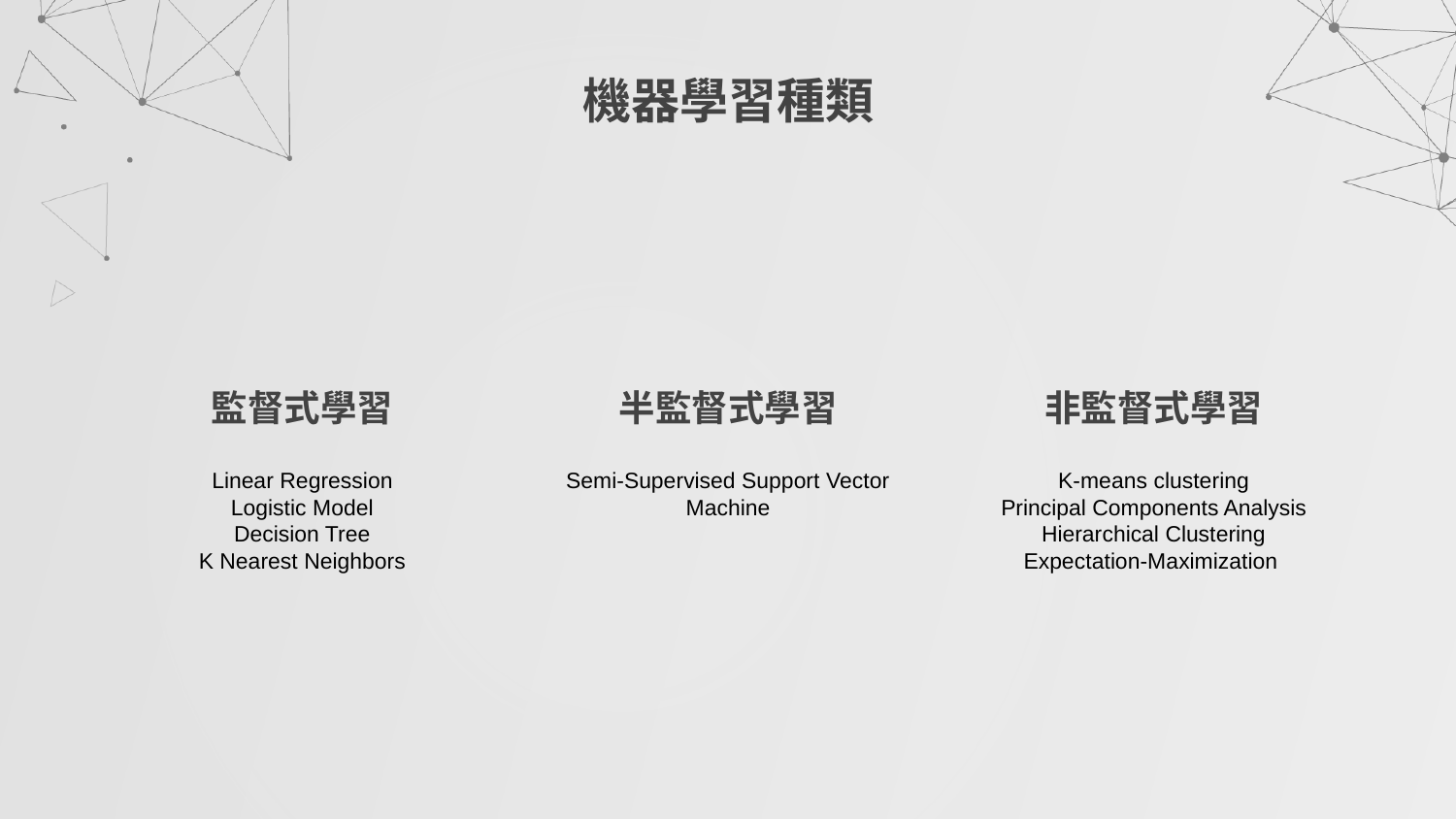

機器學習種類
# 監督式學習
半監督式學習
非監督式學習
Linear Regression
Logistic Model
Decision Tree
K Nearest Neighbors

Semi-Supervised Support Vector Machine
K-means clustering
Principal Components Analysis
Hierarchical Clustering
Expectation-Maximization